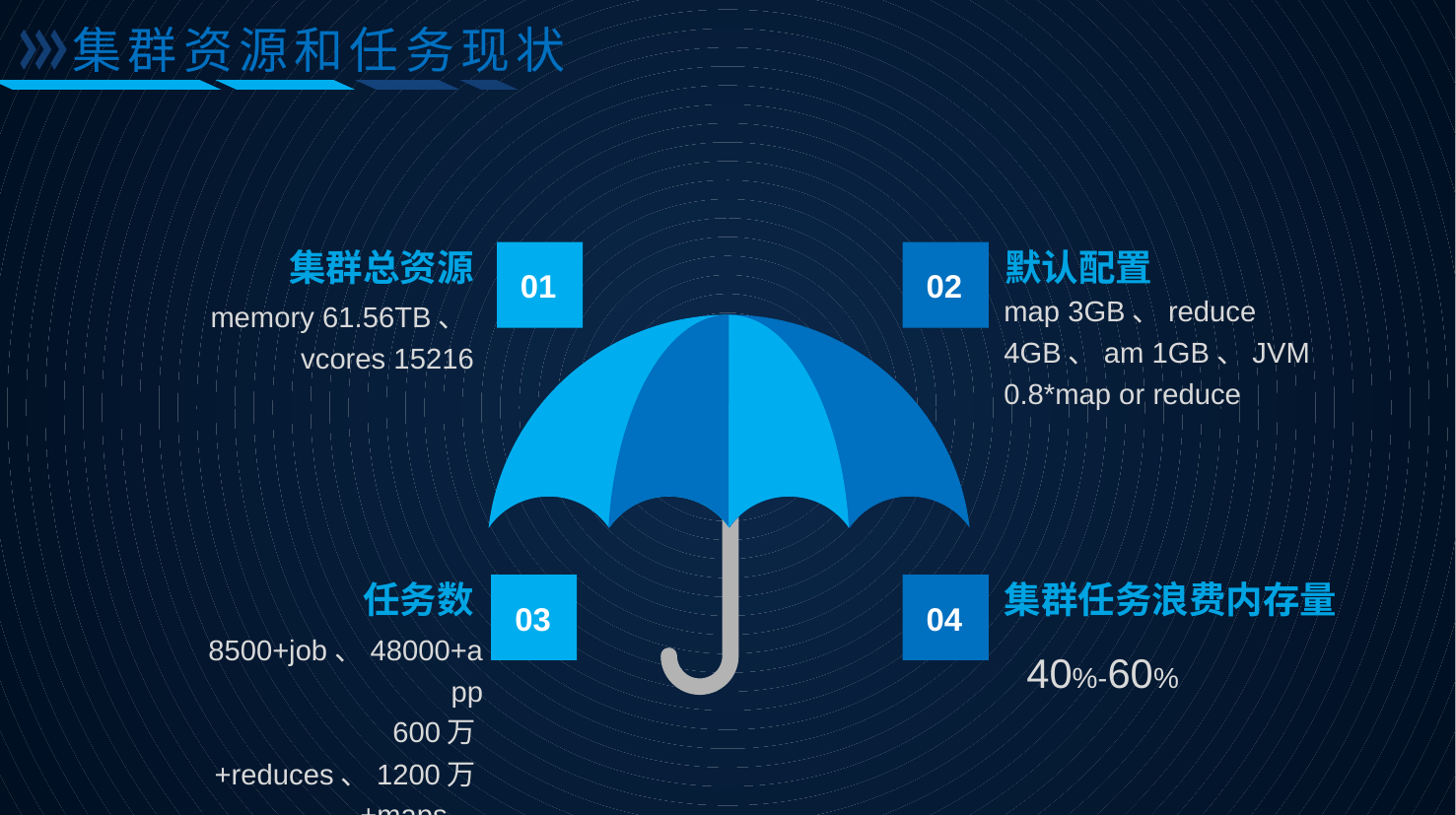

集群资源和任务现状

集群总资源
默认配置

01
02
map 3GB、reduce 4GB、am 1GB、JVM 0.8*map or reduce
memory 61.56TB、vcores 15216

任务数
集群任务浪费内存量

03
04
8500+job、48000+app
600万+reduces、1200万+maps、
40%-60%